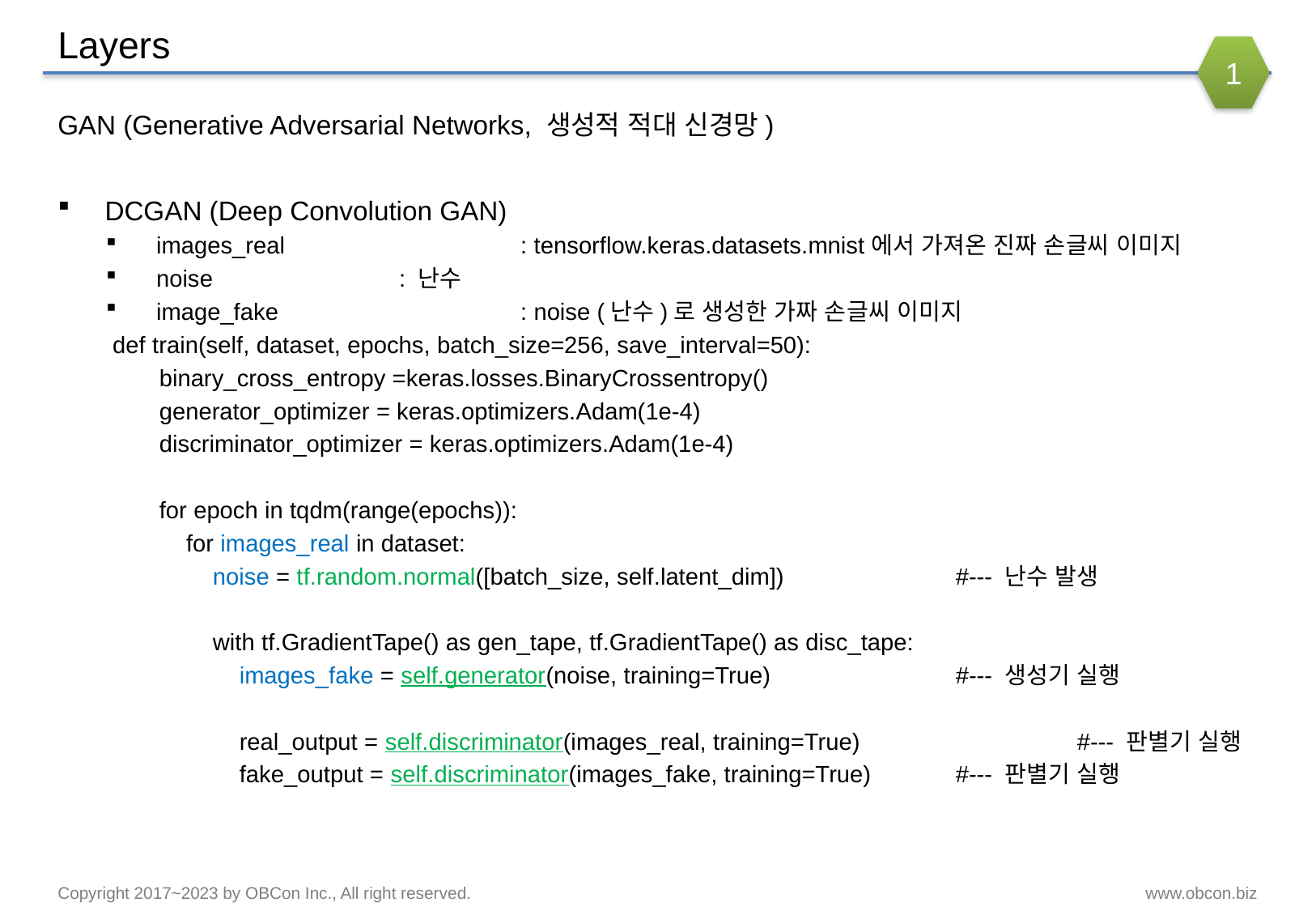

# Layers
1
GAN (Generative Adversarial Networks, 생성적 적대 신경망)
DCGAN (Deep Convolution GAN)
images_real		: tensorflow.keras.datasets.mnist에서 가져온 진짜 손글씨 이미지
noise		: 난수
image_fake		: noise (난수)로 생성한 가짜 손글씨 이미지
 def train(self, dataset, epochs, batch_size=256, save_interval=50):
        binary_cross_entropy =keras.losses.BinaryCrossentropy()
        generator_optimizer = keras.optimizers.Adam(1e-4)
        discriminator_optimizer = keras.optimizers.Adam(1e-4)

        for epoch in tqdm(range(epochs)):
            for images_real in dataset:
                noise = tf.random.normal([batch_size, self.latent_dim])		#--- 난수 발생

                with tf.GradientTape() as gen_tape, tf.GradientTape() as disc_tape:
                    images_fake = self.generator(noise, training=True)		#--- 생성기 실행

                    real_output = self.discriminator(images_real, training=True)		#--- 판별기 실행
                    fake_output = self.discriminator(images_fake, training=True)	#--- 판별기 실행